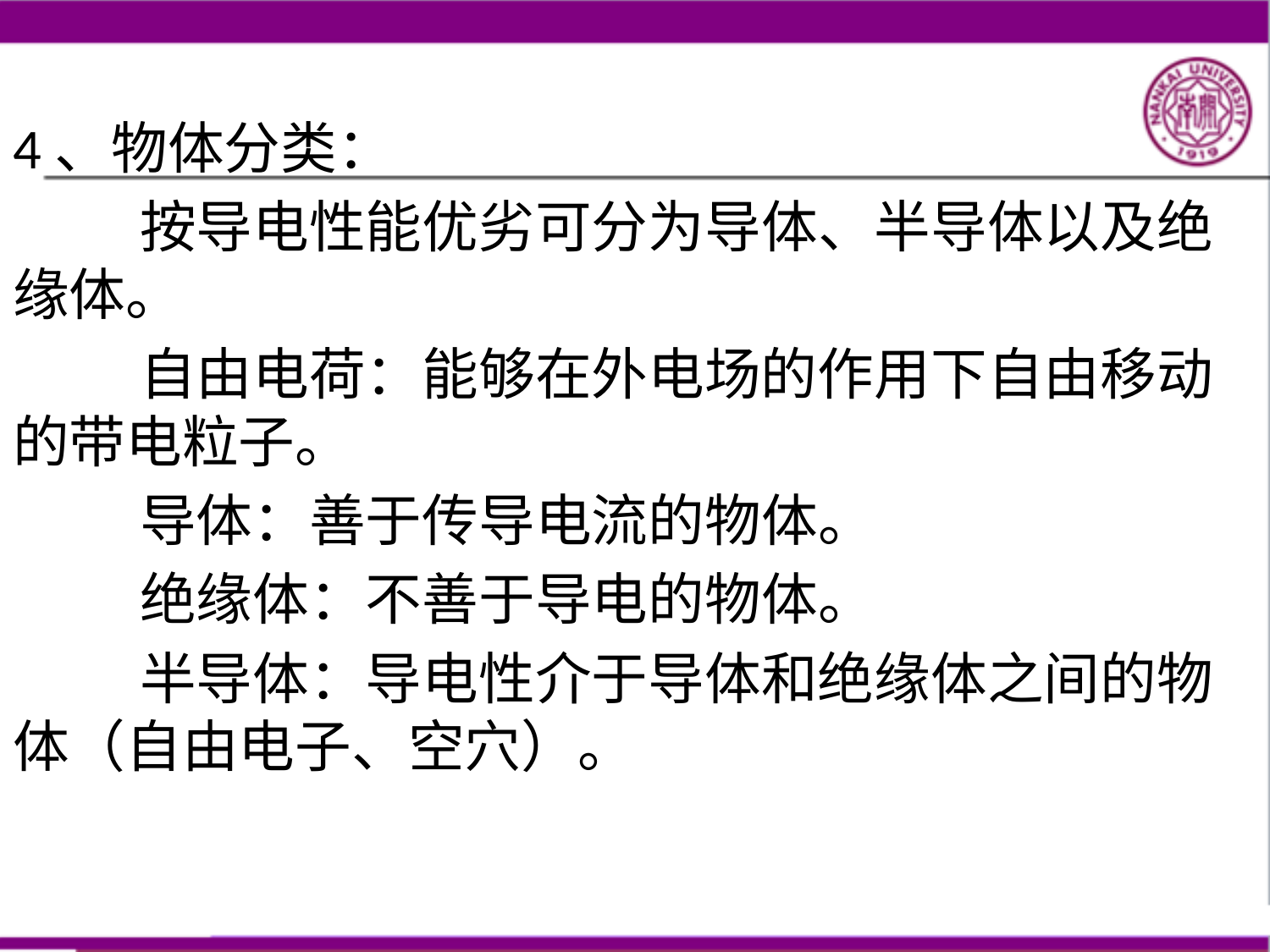

4、物体分类：
	按导电性能优劣可分为导体、半导体以及绝缘体。
	自由电荷：能够在外电场的作用下自由移动的带电粒子。
	导体：善于传导电流的物体。
	绝缘体：不善于导电的物体。
	半导体：导电性介于导体和绝缘体之间的物体（自由电子、空穴）。